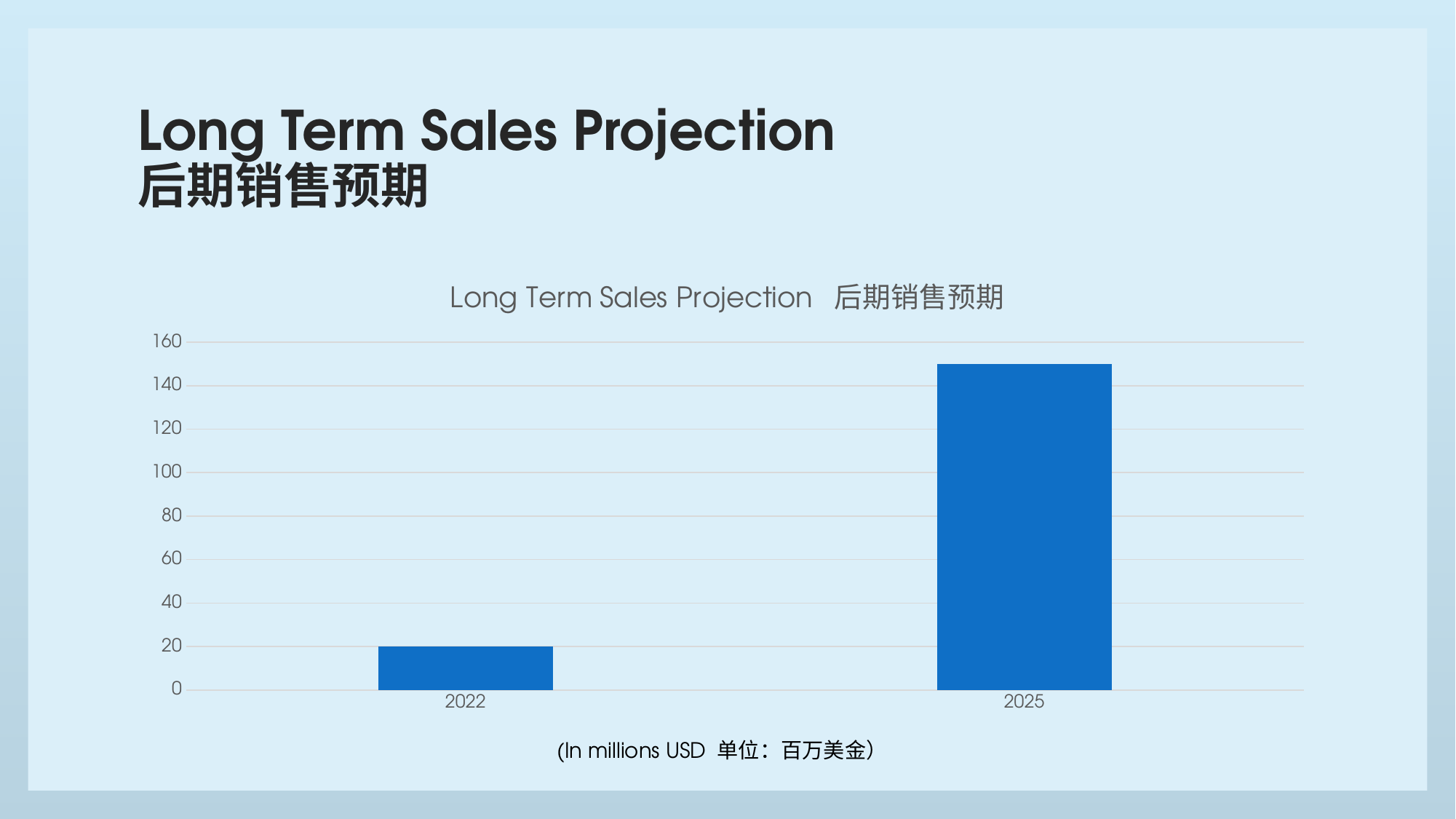

# Long Term Sales Projection 后期销售预期

### Chart:

| Category | Long Term Sales Projection  后期销售预期 |
|---|---|
| 2022 | 20.0 |
| 2025 | 150.0 |
 (In millions USD 单位：百万美金）